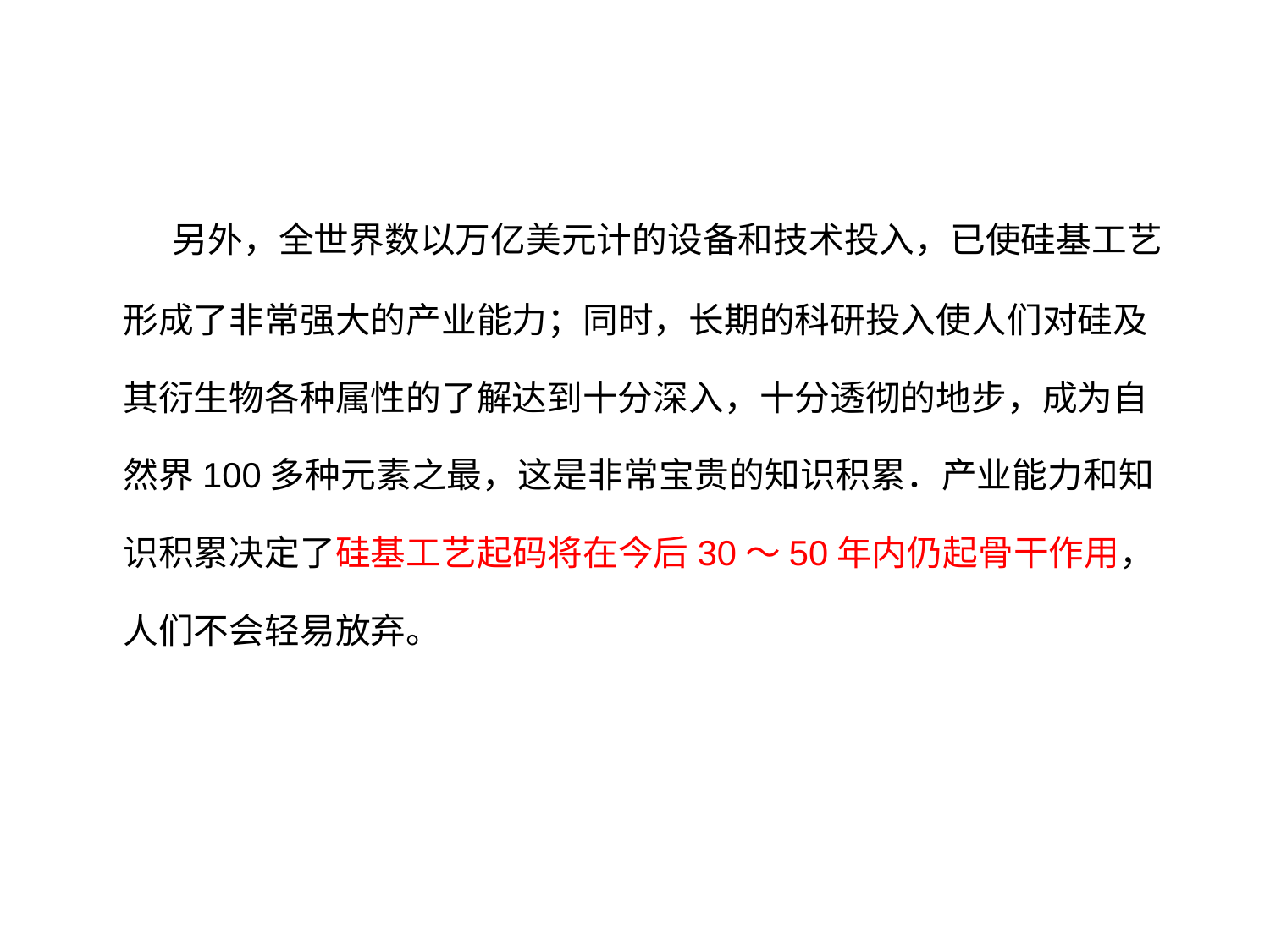

另外，全世界数以万亿美元计的设备和技术投入，已使硅基工艺形成了非常强大的产业能力；同时，长期的科研投入使人们对硅及其衍生物各种属性的了解达到十分深入，十分透彻的地步，成为自然界100多种元素之最，这是非常宝贵的知识积累．产业能力和知识积累决定了硅基工艺起码将在今后30～50年内仍起骨干作用，人们不会轻易放弃。

16